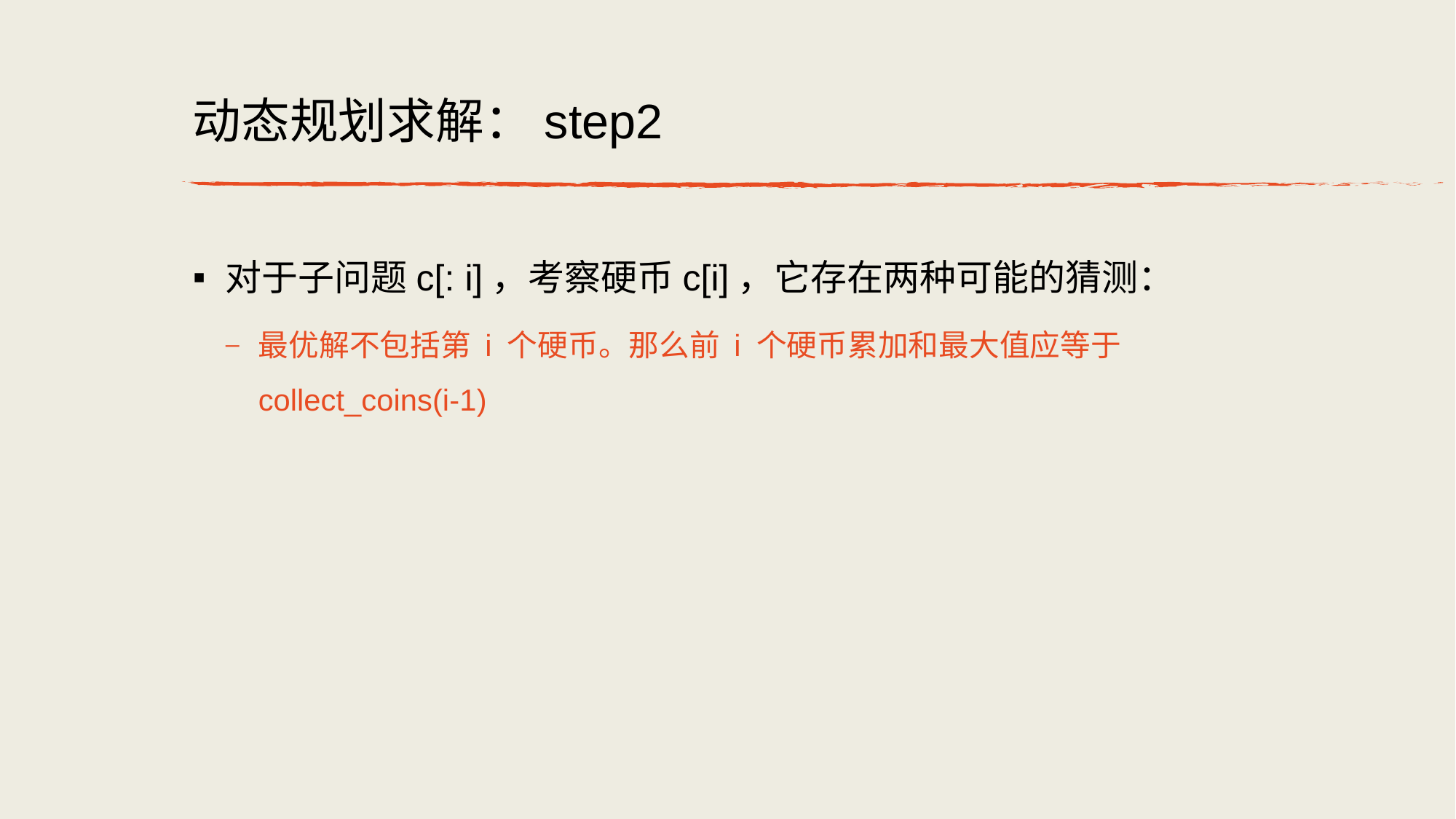

# 动态规划求解：step2
对于⼦问题c[: i]，考察硬币c[i]，它存在两种可能的猜测：
最优解不包括第 i 个硬币。那么前 i 个硬币累加和最⼤值应等于collect_coins(i-1)